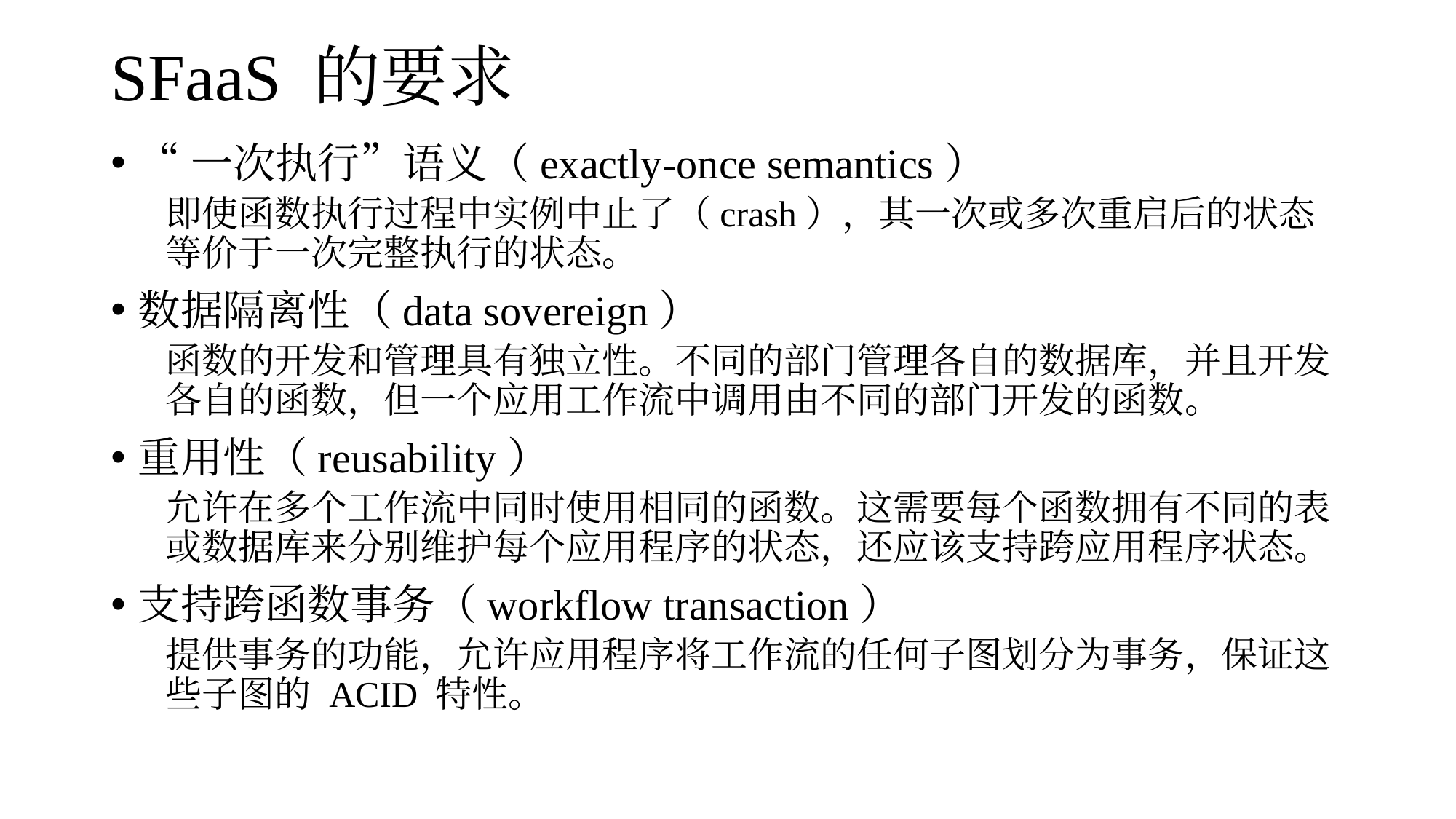

# SFaaS 的要求
“一次执行”语义（exactly-once semantics）
即使函数执行过程中实例中止了（crash），其一次或多次重启后的状态等价于一次完整执行的状态。
数据隔离性（data sovereign）
函数的开发和管理具有独立性。不同的部门管理各自的数据库，并且开发各自的函数，但一个应用工作流中调用由不同的部门开发的函数。
重用性（reusability）
允许在多个工作流中同时使用相同的函数。这需要每个函数拥有不同的表或数据库来分别维护每个应用程序的状态，还应该支持跨应用程序状态。
支持跨函数事务（workflow transaction）
提供事务的功能，允许应用程序将工作流的任何子图划分为事务，保证这些子图的 ACID 特性。